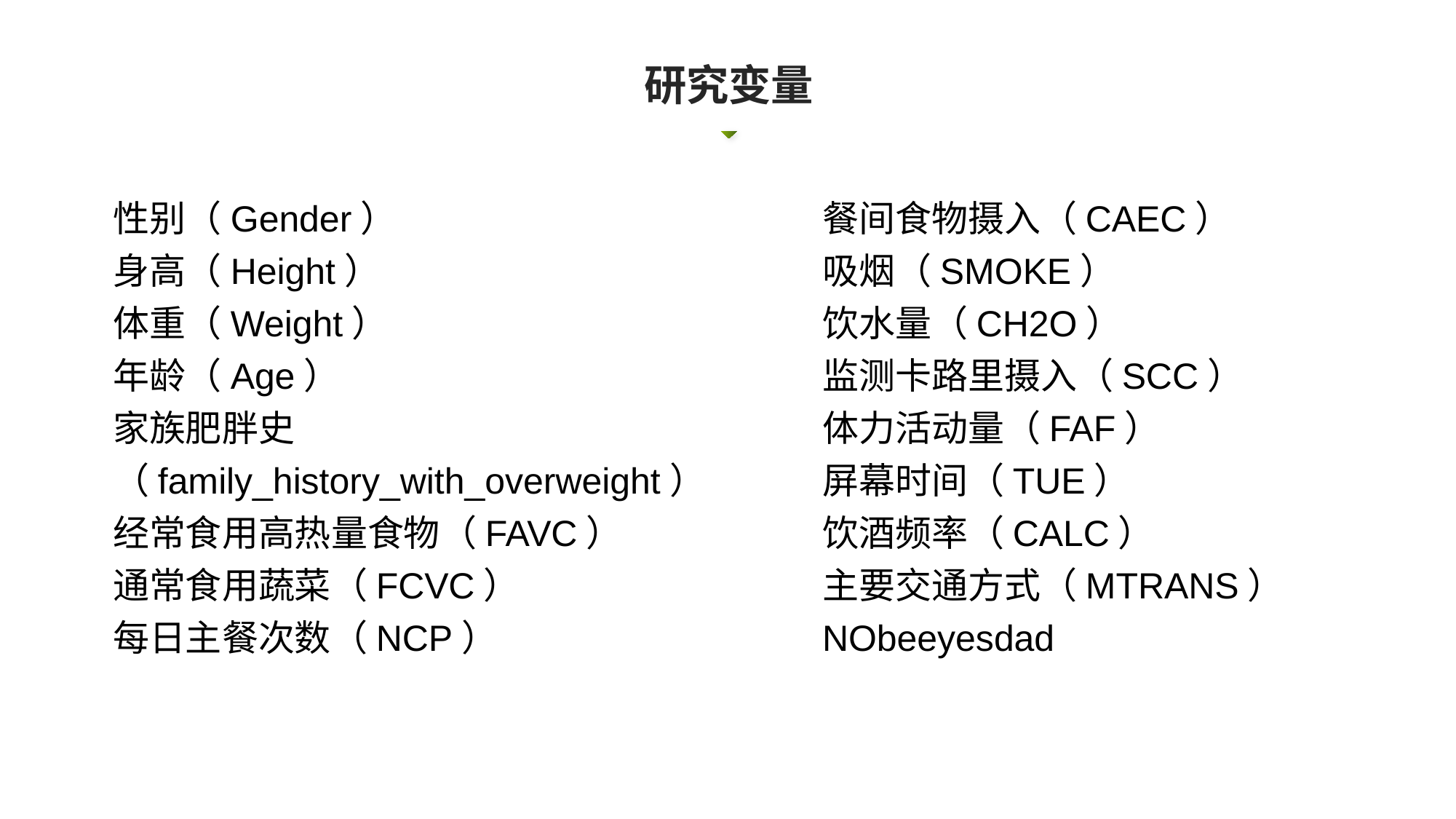

研究变量

性别（Gender）
身高（Height）
体重（Weight）
年龄（Age）
家族肥胖史（family_history_with_overweight）
经常食用高热量食物（FAVC）
通常食用蔬菜（FCVC）
每日主餐次数（NCP）
餐间食物摄入（CAEC）
吸烟（SMOKE）
饮水量（CH2O）
监测卡路里摄入（SCC）
体力活动量（FAF）
屏幕时间（TUE）
饮酒频率（CALC）
主要交通方式（MTRANS）
NObeeyesdad